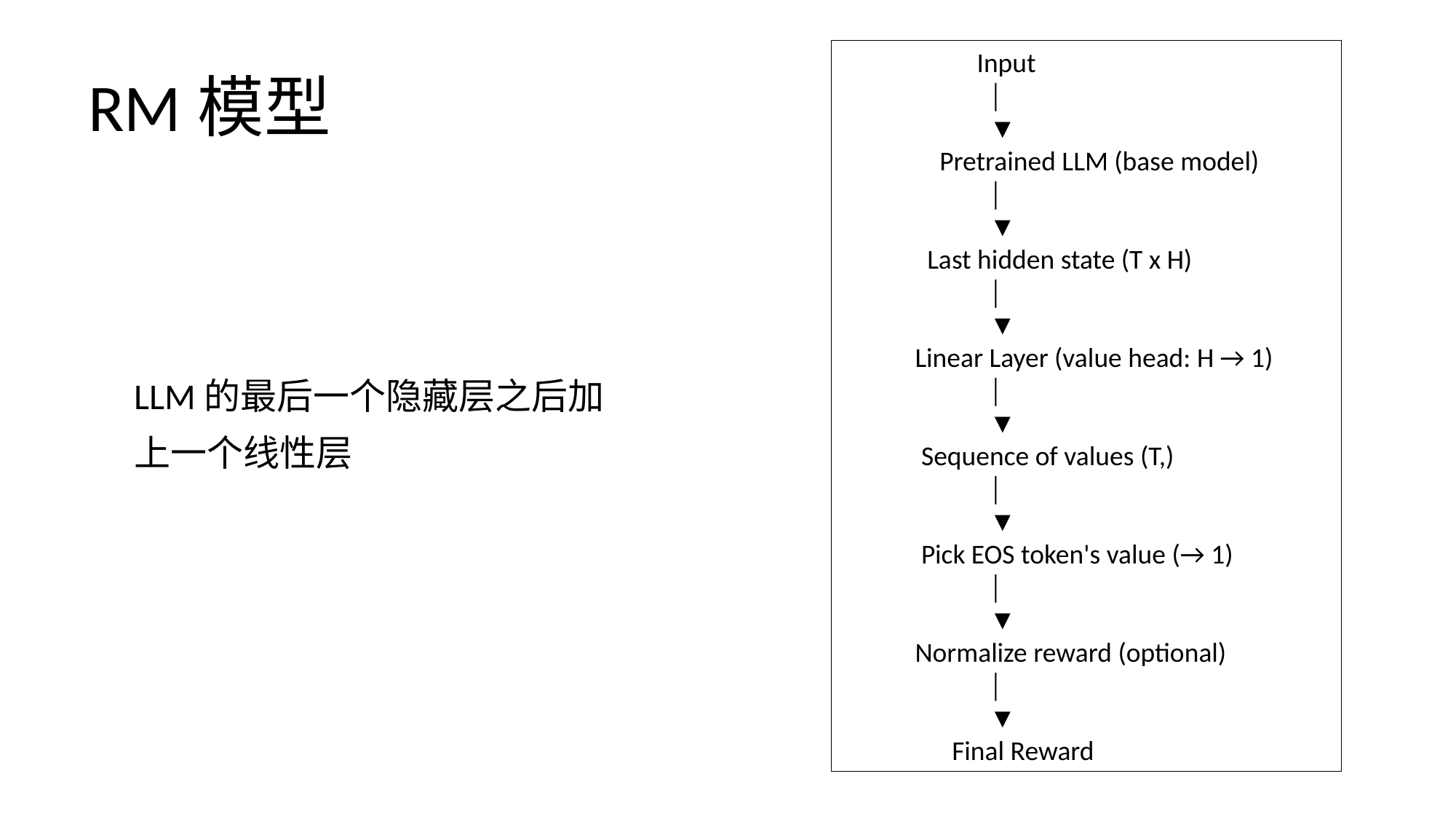

# RM模型
             Input
               │
               ▼
       Pretrained LLM (base model)
               │
               ▼
     Last hidden state (T x H)
               │
               ▼
   Linear Layer (value head: H → 1)
               │
               ▼
    Sequence of values (T,)
               │
               ▼
    Pick EOS token's value (→ 1)
               │
               ▼
   Normalize reward (optional)
               │
               ▼
         Final Reward
LLM的最后一个隐藏层之后加上一个线性层